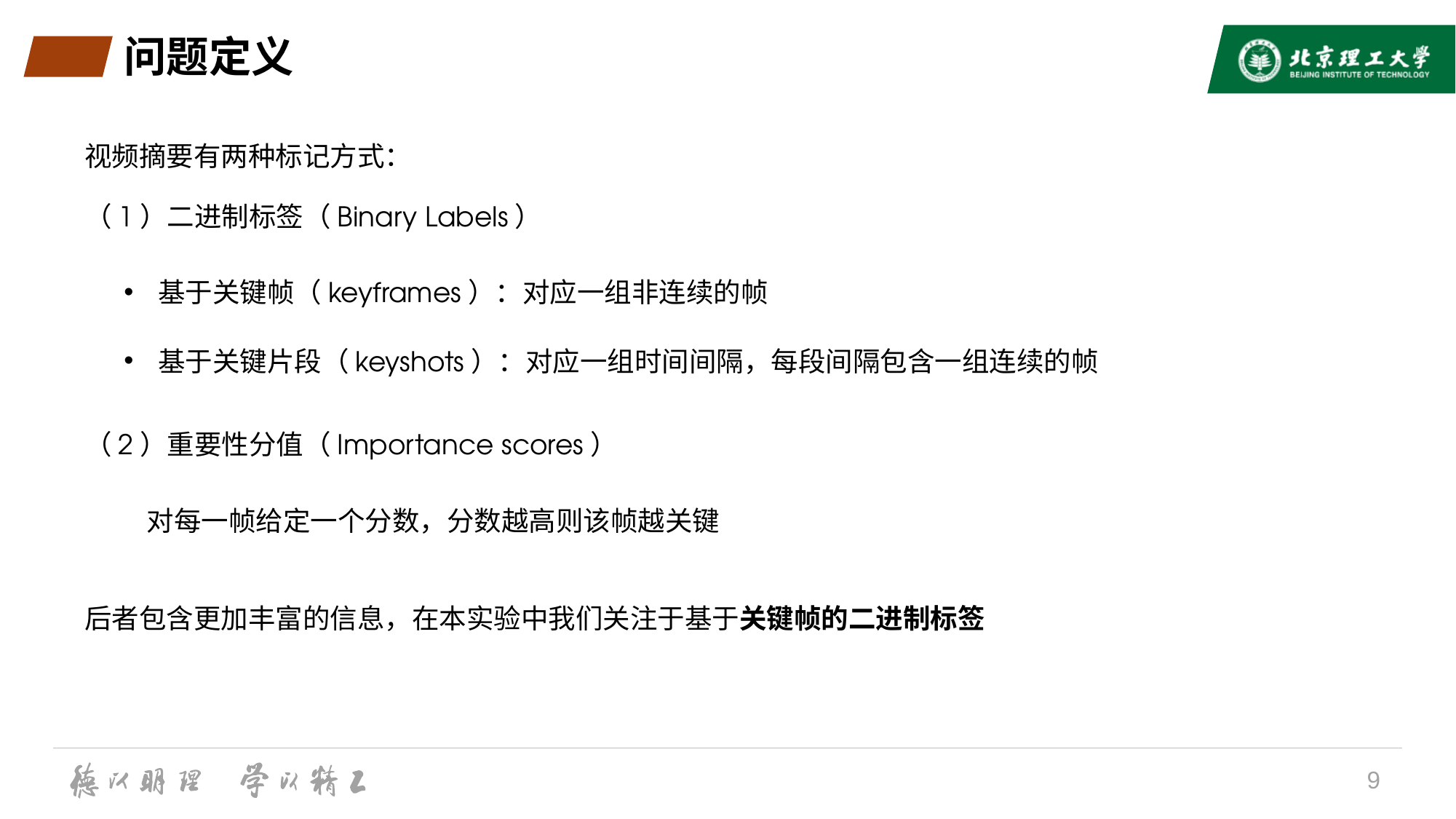

# 问题定义
视频摘要有两种标记方式：
（1）二进制标签（Binary Labels）
基于关键帧（keyframes）：对应一组非连续的帧
基于关键片段（keyshots）：对应一组时间间隔，每段间隔包含一组连续的帧
（2）重要性分值（Importance scores）
对每一帧给定一个分数，分数越高则该帧越关键
后者包含更加丰富的信息，在本实验中我们关注于基于关键帧的二进制标签